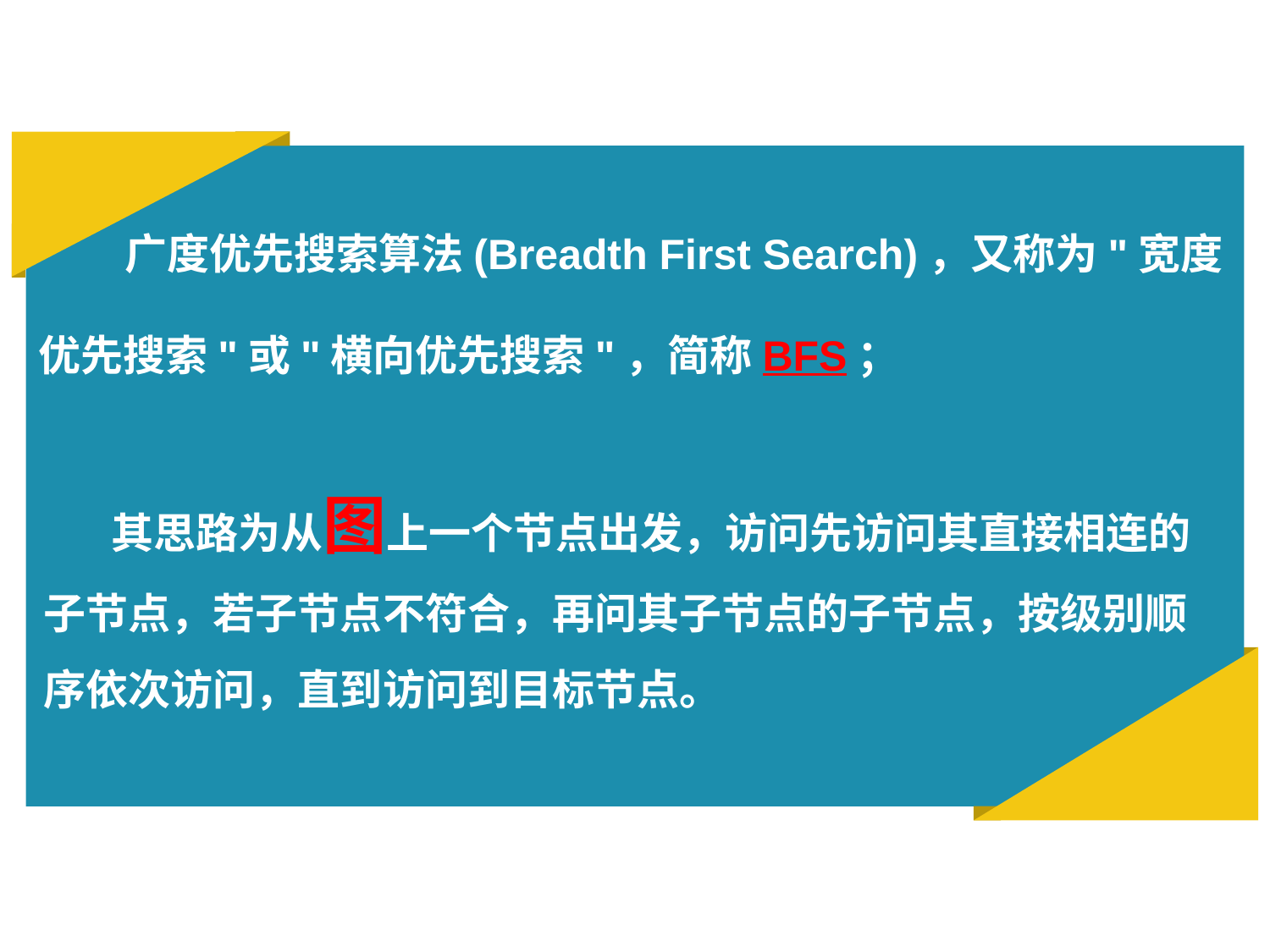

广度优先搜索算法(Breadth First Search)，又称为"宽度优先搜索"或"横向优先搜索"，简称BFS；

     其思路为从图上一个节点出发，访问先访问其直接相连的子节点，若子节点不符合，再问其子节点的子节点，按级别顺序依次访问，直到访问到目标节点。